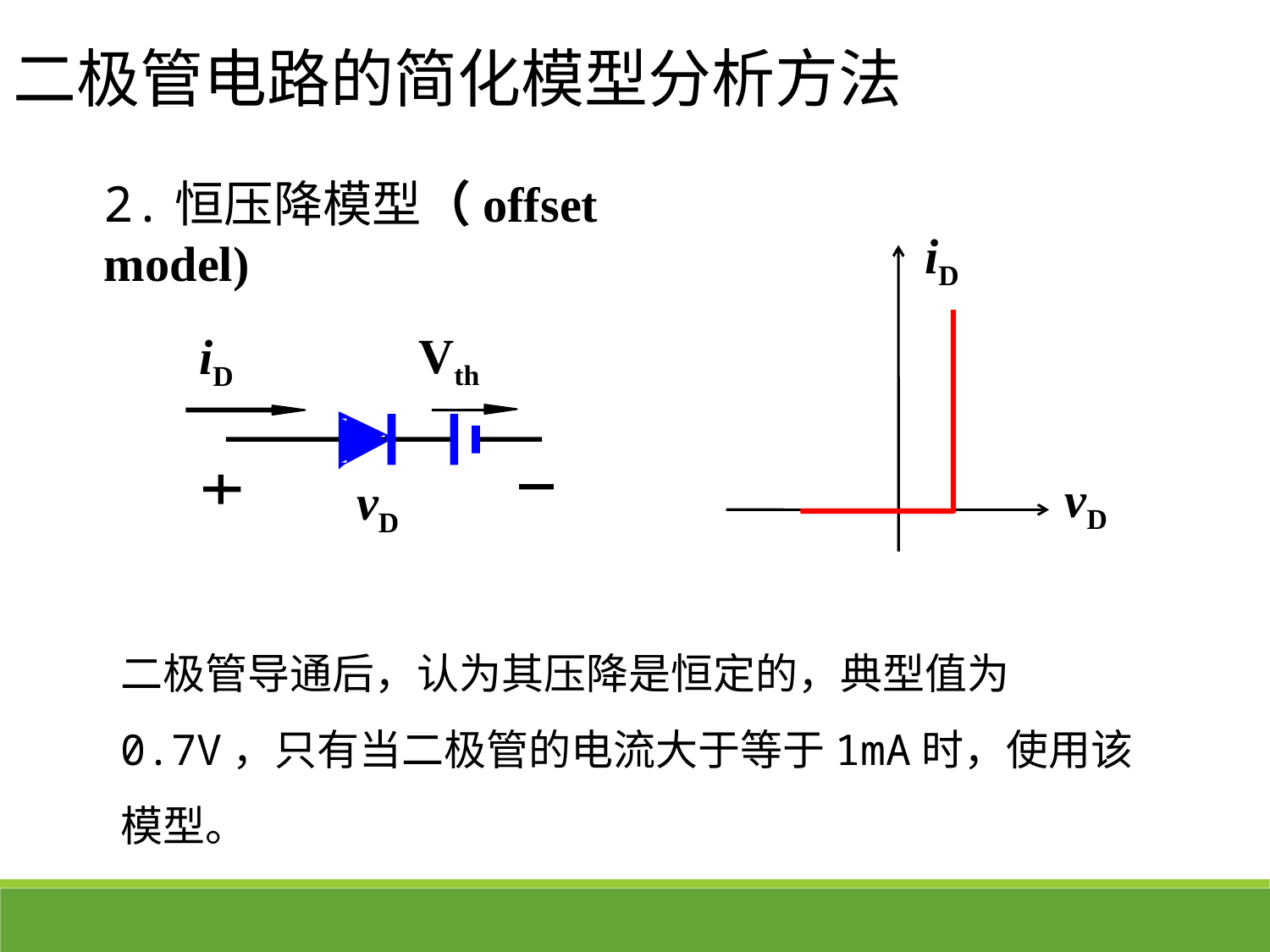

二极管电路的简化模型分析方法

2.恒压降模型（offset model)
iD

Vth
iD

vD

vD

二极管导通后，认为其压降是恒定的，典型值为0.7V，只有当二极管的电流大于等于1mA时，使用该模型。